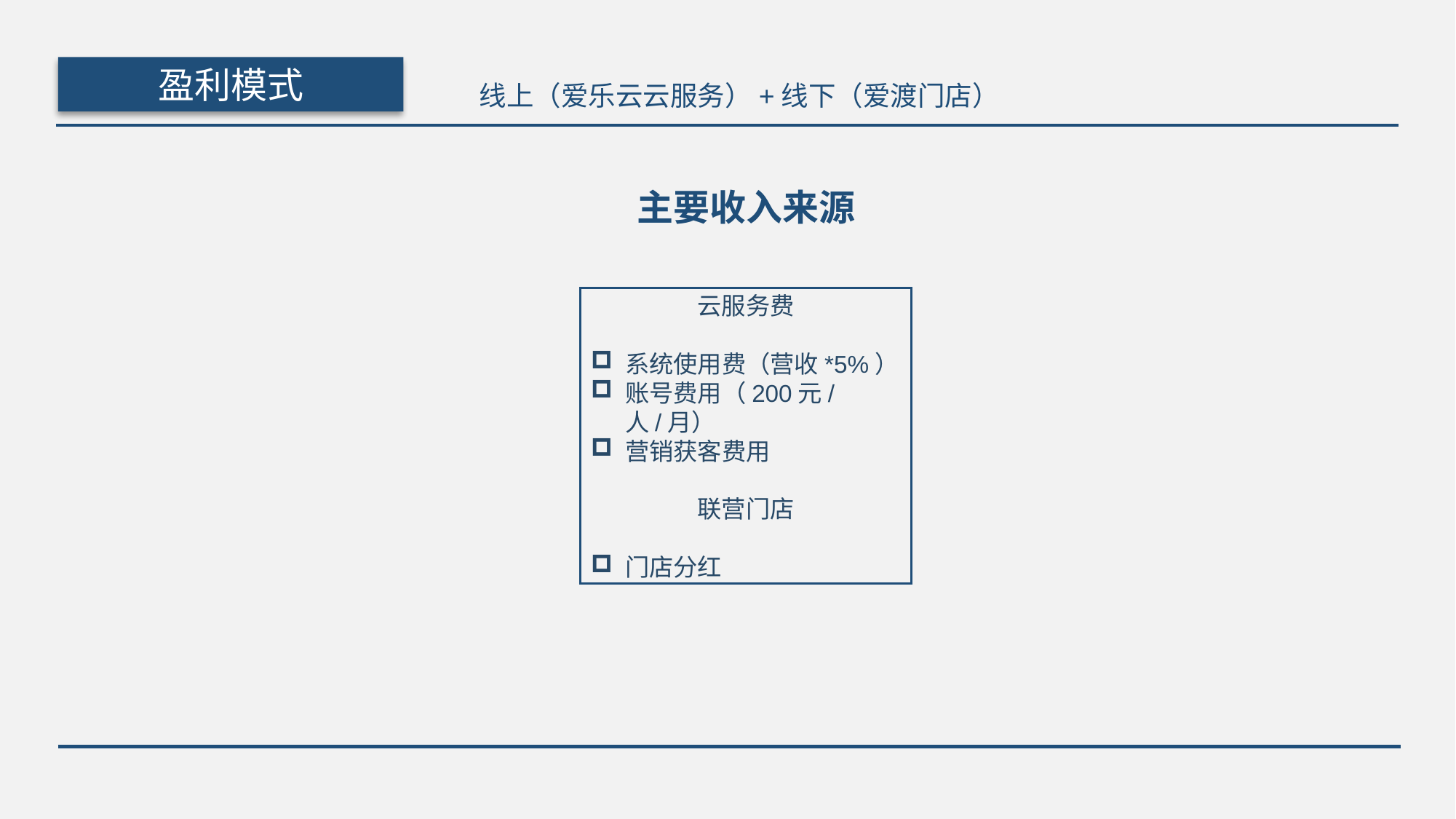

盈利模式
线上（爱乐云云服务）+线下（爱渡门店）
主要收入来源
云服务费

系统使用费（营收*5%）
账号费用（200元/人/月）
营销获客费用

联营门店

门店分红
12